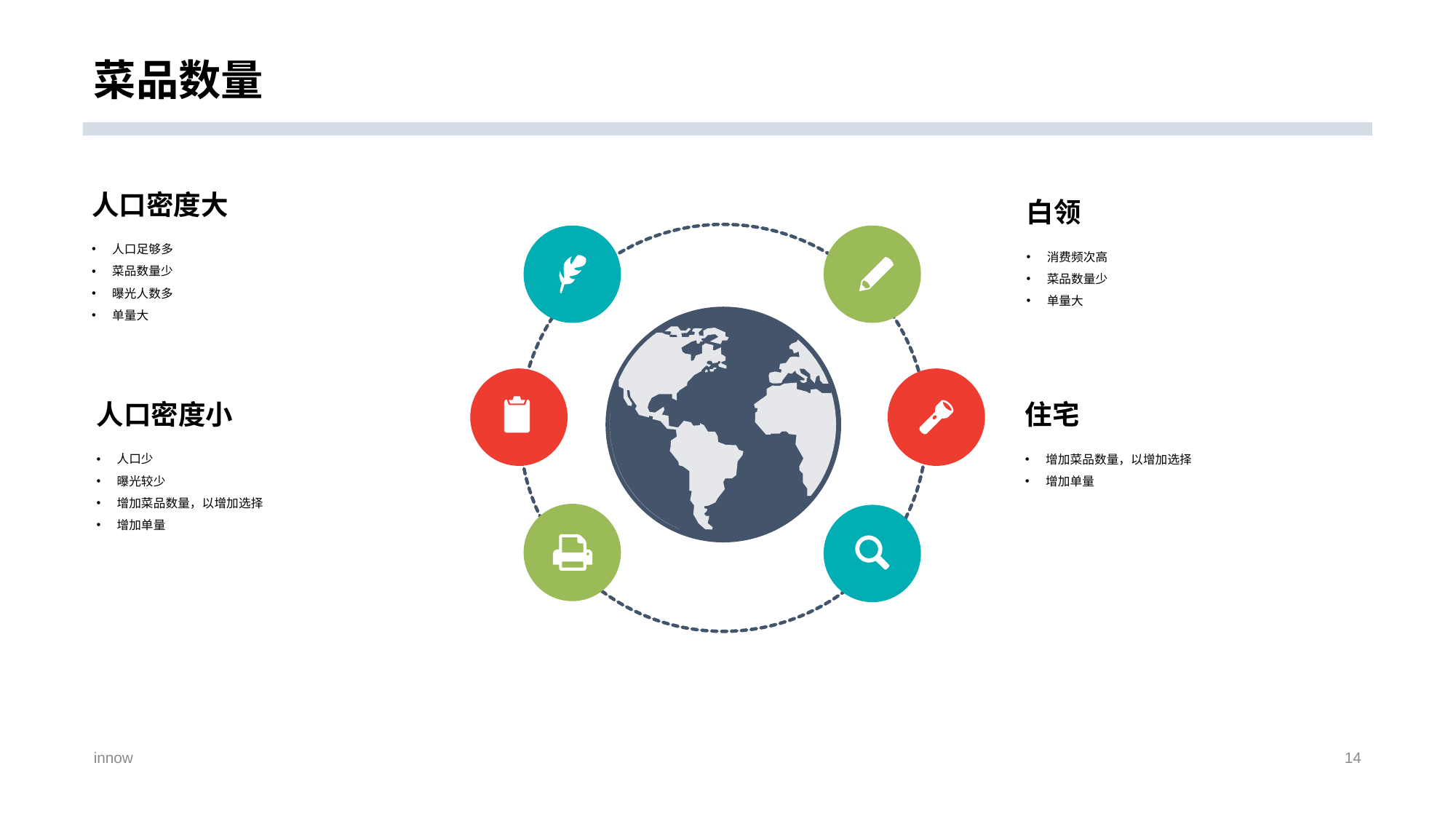

# 菜品数量
人口密度大
人口足够多
菜品数量少
曝光人数多
单量大

白领
消费频次高
菜品数量少
单量大
人口密度小
住宅
人口少
曝光较少
增加菜品数量，以增加选择
增加单量
增加菜品数量，以增加选择
增加单量
innow
14